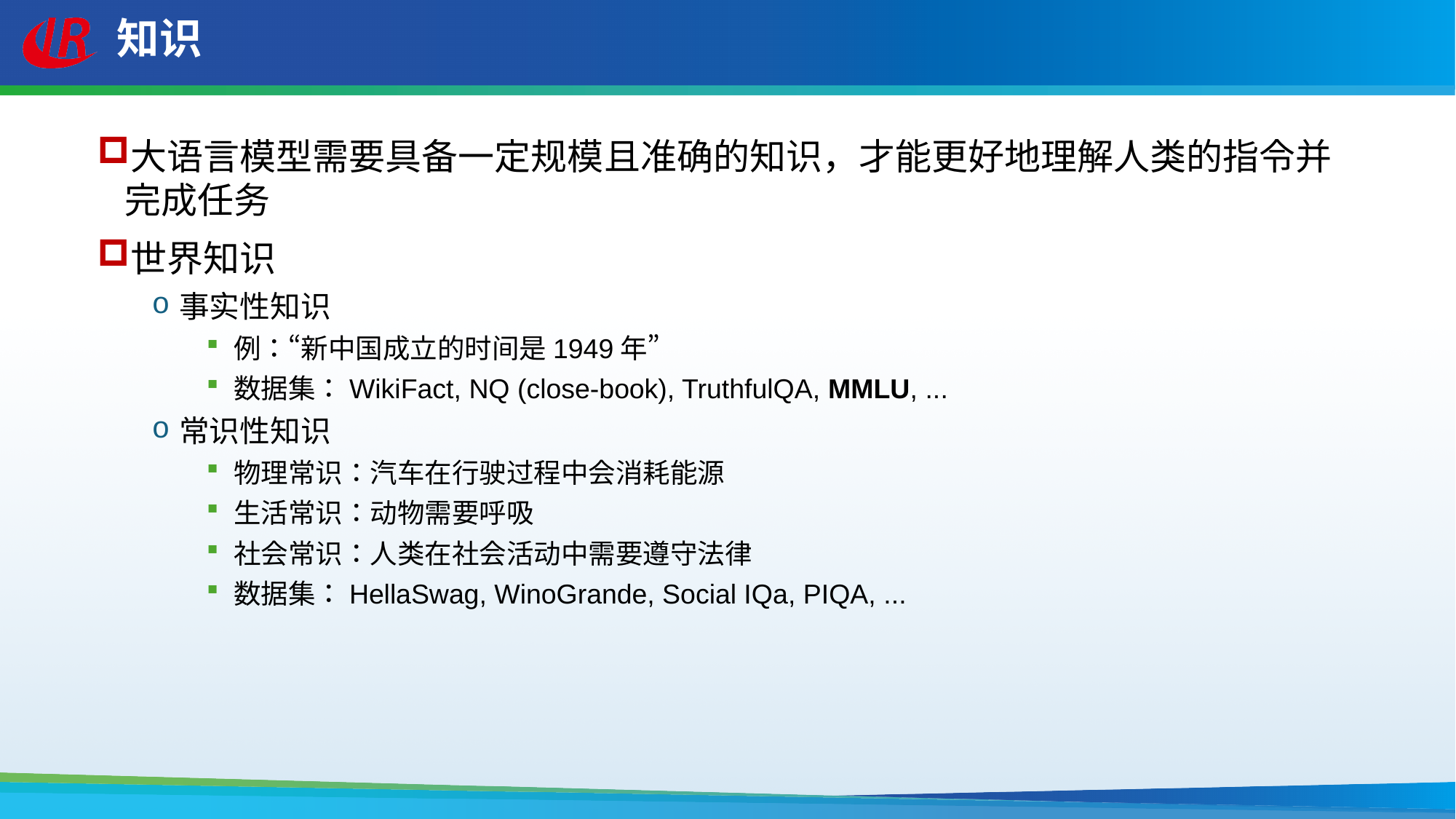

# 知识
大语言模型需要具备一定规模且准确的知识，才能更好地理解人类的指令并完成任务
世界知识
事实性知识
例：“新中国成立的时间是1949年”
数据集：WikiFact, NQ (close-book), TruthfulQA, MMLU, ...
常识性知识
物理常识：汽车在行驶过程中会消耗能源
生活常识：动物需要呼吸
社会常识：人类在社会活动中需要遵守法律
数据集：HellaSwag, WinoGrande, Social IQa, PIQA, ...